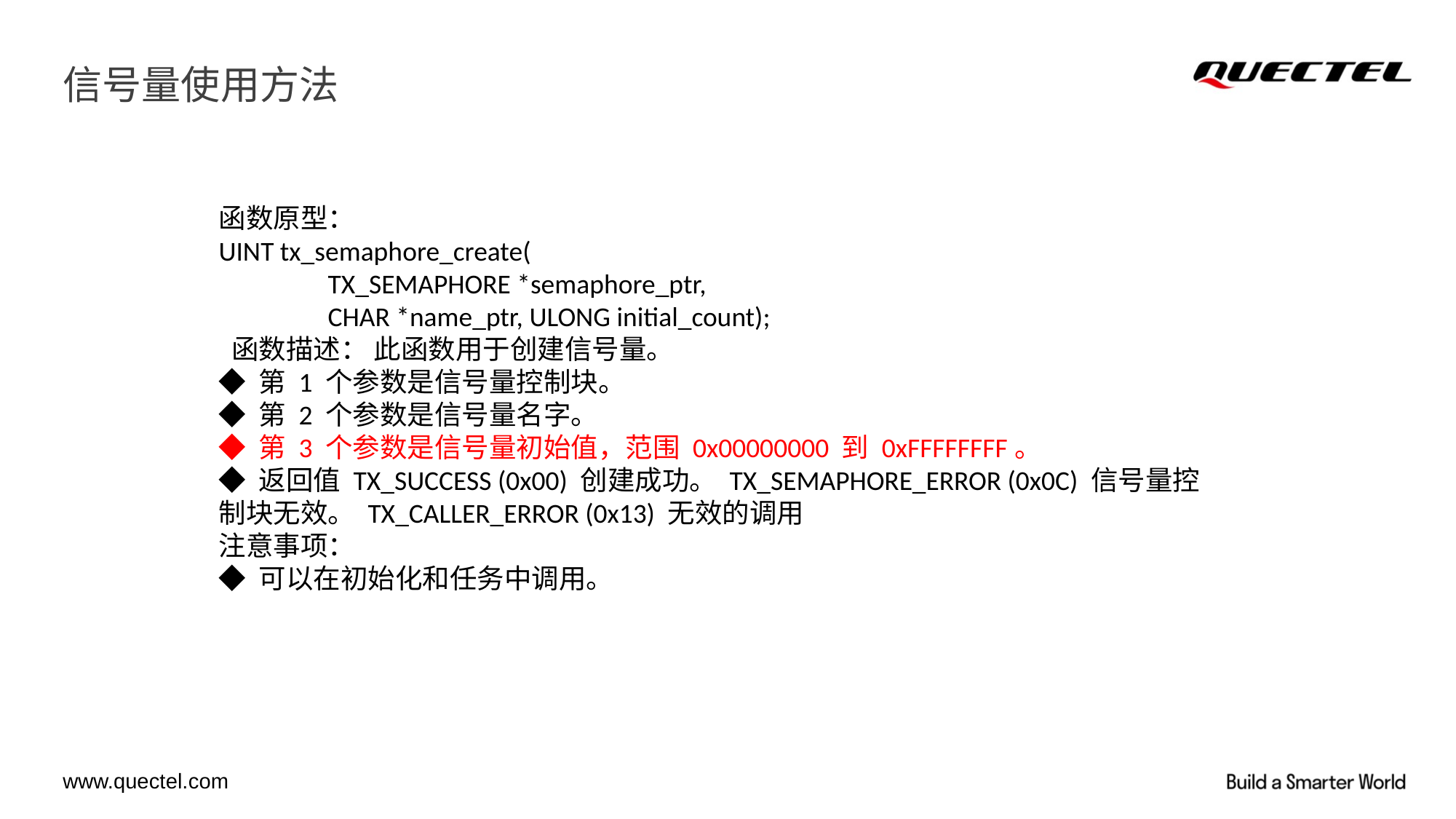

# 信号量使用方法
函数原型：
UINT tx_semaphore_create(
	TX_SEMAPHORE *semaphore_ptr,
	CHAR *name_ptr, ULONG initial_count);
 函数描述： 此函数用于创建信号量。
◆ 第 1 个参数是信号量控制块。
◆ 第 2 个参数是信号量名字。
◆ 第 3 个参数是信号量初始值，范围 0x00000000 到 0xFFFFFFFF。
◆ 返回值 TX_SUCCESS (0x00) 创建成功。 TX_SEMAPHORE_ERROR (0x0C) 信号量控制块无效。 TX_CALLER_ERROR (0x13) 无效的调用
注意事项：
◆ 可以在初始化和任务中调用。